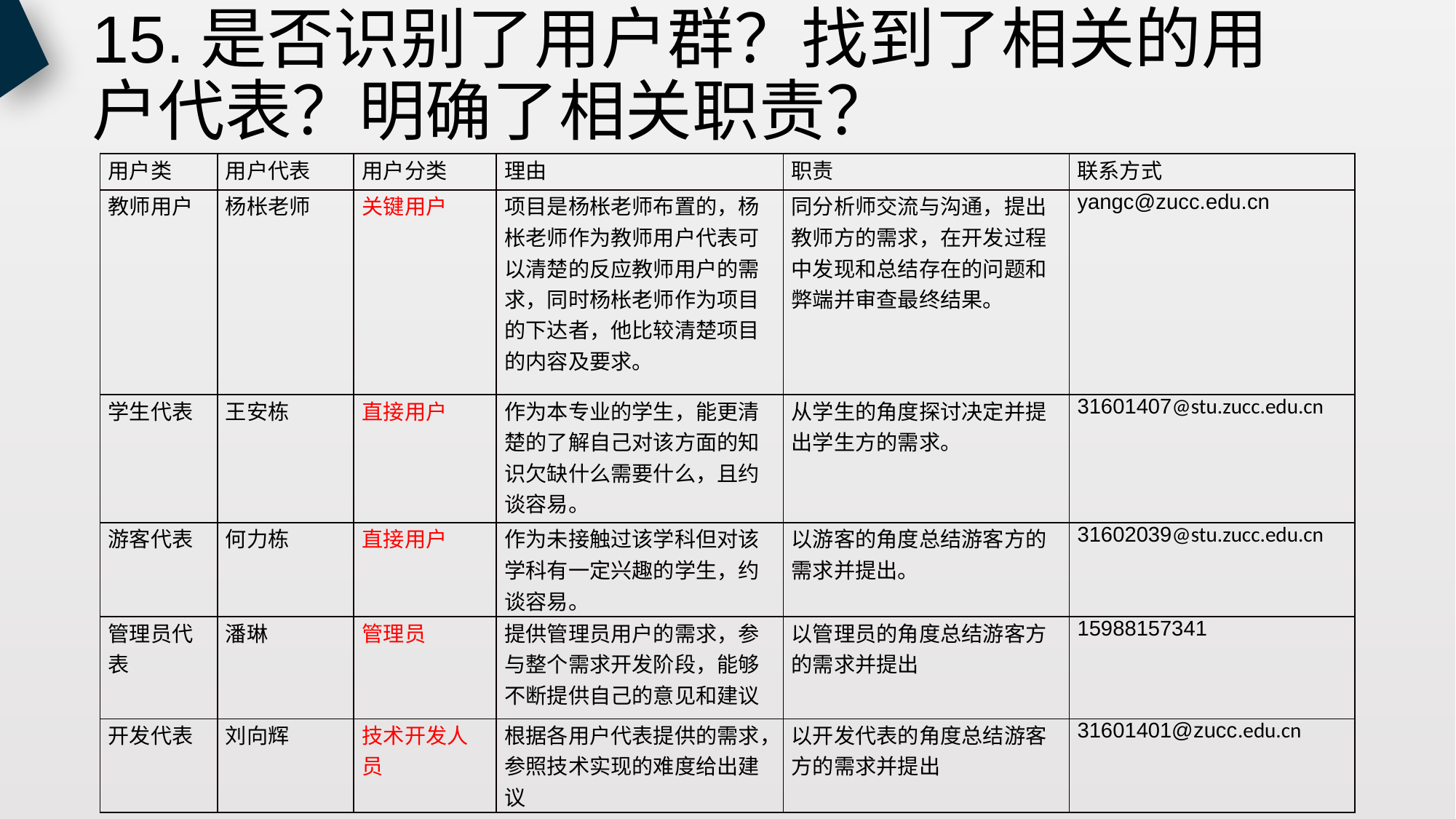

# 15.是否识别了用户群？找到了相关的用户代表？明确了相关职责？

| 用户类 | 用户代表 | 用户分类 | 理由 | 职责 | 联系方式 |
| --- | --- | --- | --- | --- | --- |
| 教师用户 | 杨枨老师 | 关键用户 | 项目是杨枨老师布置的，杨枨老师作为教师用户代表可以清楚的反应教师用户的需求，同时杨枨老师作为项目的下达者，他比较清楚项目的内容及要求。 | 同分析师交流与沟通，提出教师方的需求，在开发过程中发现和总结存在的问题和弊端并审查最终结果。 | yangc@zucc.edu.cn |
| 学生代表 | 王安栋 | 直接用户 | 作为本专业的学生，能更清楚的了解自己对该方面的知识欠缺什么需要什么，且约谈容易。 | 从学生的角度探讨决定并提出学生方的需求。 | 31601407@stu.zucc.edu.cn |
| 游客代表 | 何力栋 | 直接用户 | 作为未接触过该学科但对该学科有一定兴趣的学生，约谈容易。 | 以游客的角度总结游客方的需求并提出。 | 31602039@stu.zucc.edu.cn |
| 管理员代表 | 潘琳 | 管理员 | 提供管理员用户的需求，参与整个需求开发阶段，能够不断提供自己的意见和建议 | 以管理员的角度总结游客方的需求并提出 | 15988157341 |
| 开发代表 | 刘向辉 | 技术开发人员 | 根据各用户代表提供的需求，参照技术实现的难度给出建议 | 以开发代表的角度总结游客方的需求并提出 | 31601401@zucc.edu.cn |